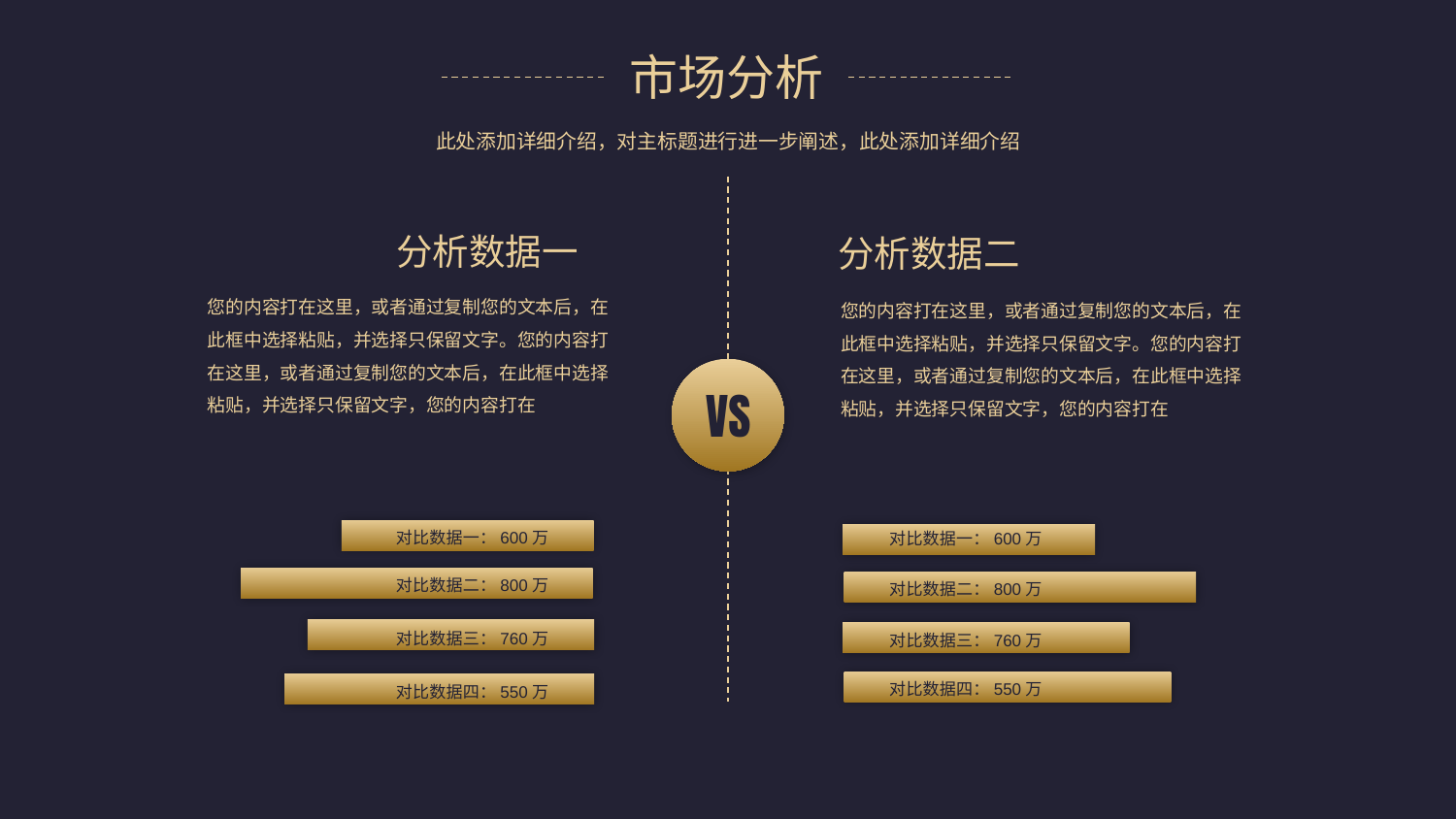

市场分析
此处添加详细介绍，对主标题进行进一步阐述，此处添加详细介绍
分析数据一
分析数据二
您的内容打在这里，或者通过复制您的文本后，在此框中选择粘贴，并选择只保留文字。您的内容打在这里，或者通过复制您的文本后，在此框中选择粘贴，并选择只保留文字，您的内容打在
您的内容打在这里，或者通过复制您的文本后，在此框中选择粘贴，并选择只保留文字。您的内容打在这里，或者通过复制您的文本后，在此框中选择粘贴，并选择只保留文字，您的内容打在

VS

对比数据一：600万

对比数据二：800万

对比数据三：760万

对比数据四：550万
对比数据一：600万

对比数据二：800万

对比数据三：760万
对比数据四：550万